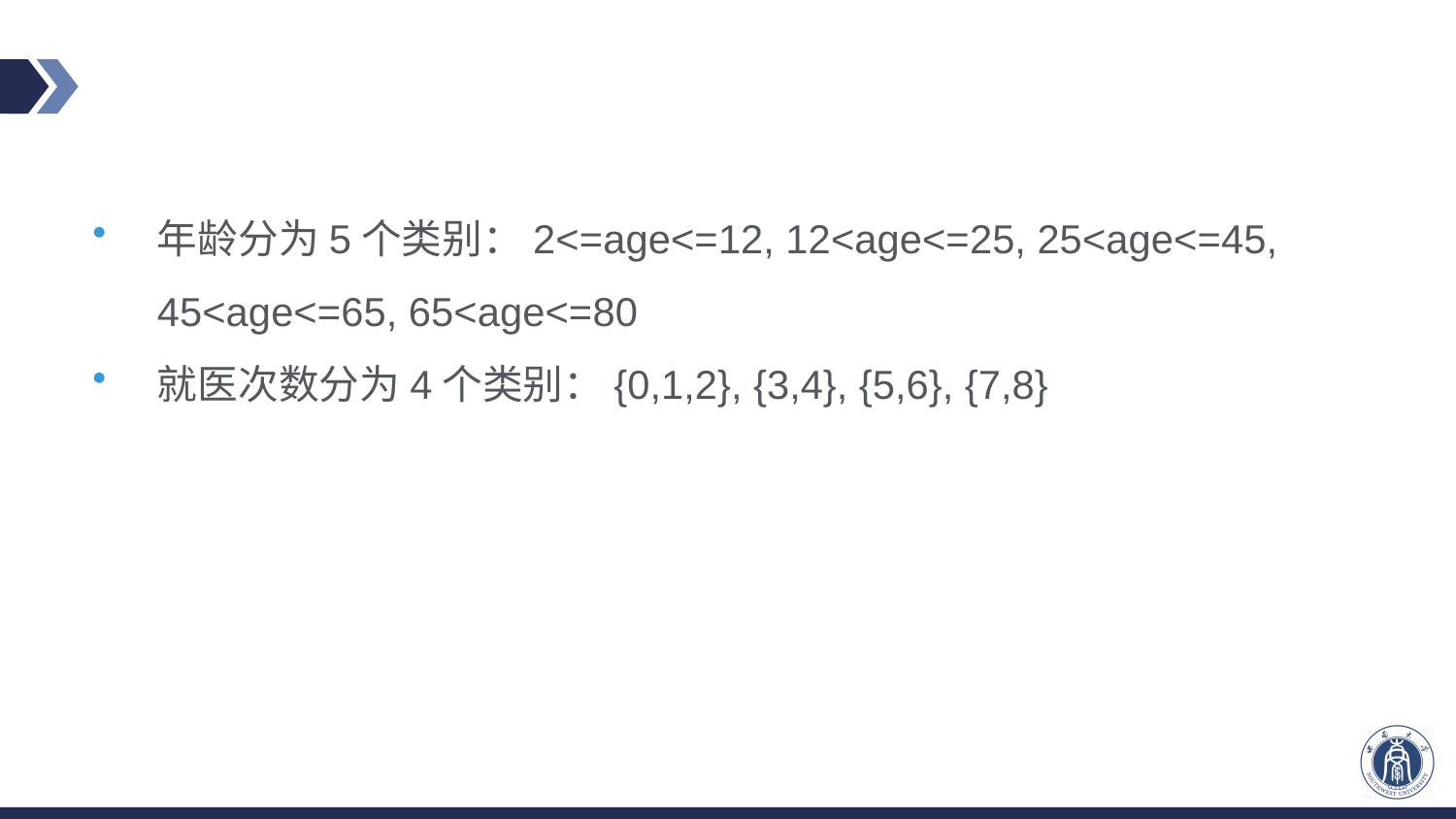

#
年龄分为5个类别：2<=age<=12, 12<age<=25, 25<age<=45, 45<age<=65, 65<age<=80
就医次数分为4个类别：{0,1,2}, {3,4}, {5,6}, {7,8}